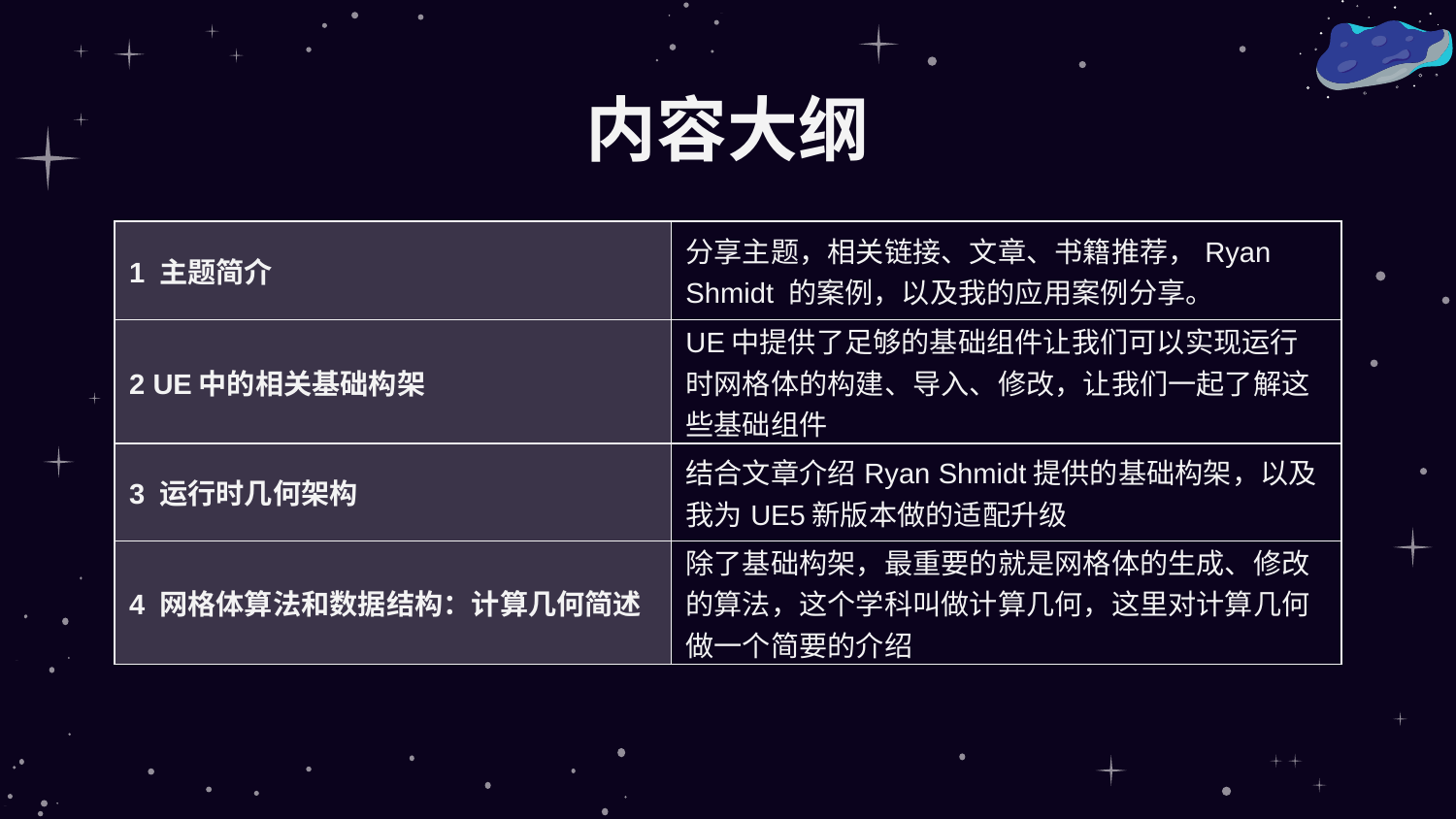

# 内容大纲
| 1 主题简介 | 分享主题，相关链接、文章、书籍推荐，Ryan Shmidt 的案例，以及我的应用案例分享。 |
| --- | --- |
| 2 UE中的相关基础构架 | UE中提供了足够的基础组件让我们可以实现运行时网格体的构建、导入、修改，让我们一起了解这些基础组件 |
| 3 运行时几何架构 | 结合文章介绍Ryan Shmidt提供的基础构架，以及我为UE5新版本做的适配升级 |
| 4 网格体算法和数据结构：计算几何简述 | 除了基础构架，最重要的就是网格体的生成、修改的算法，这个学科叫做计算几何，这里对计算几何做一个简要的介绍 |